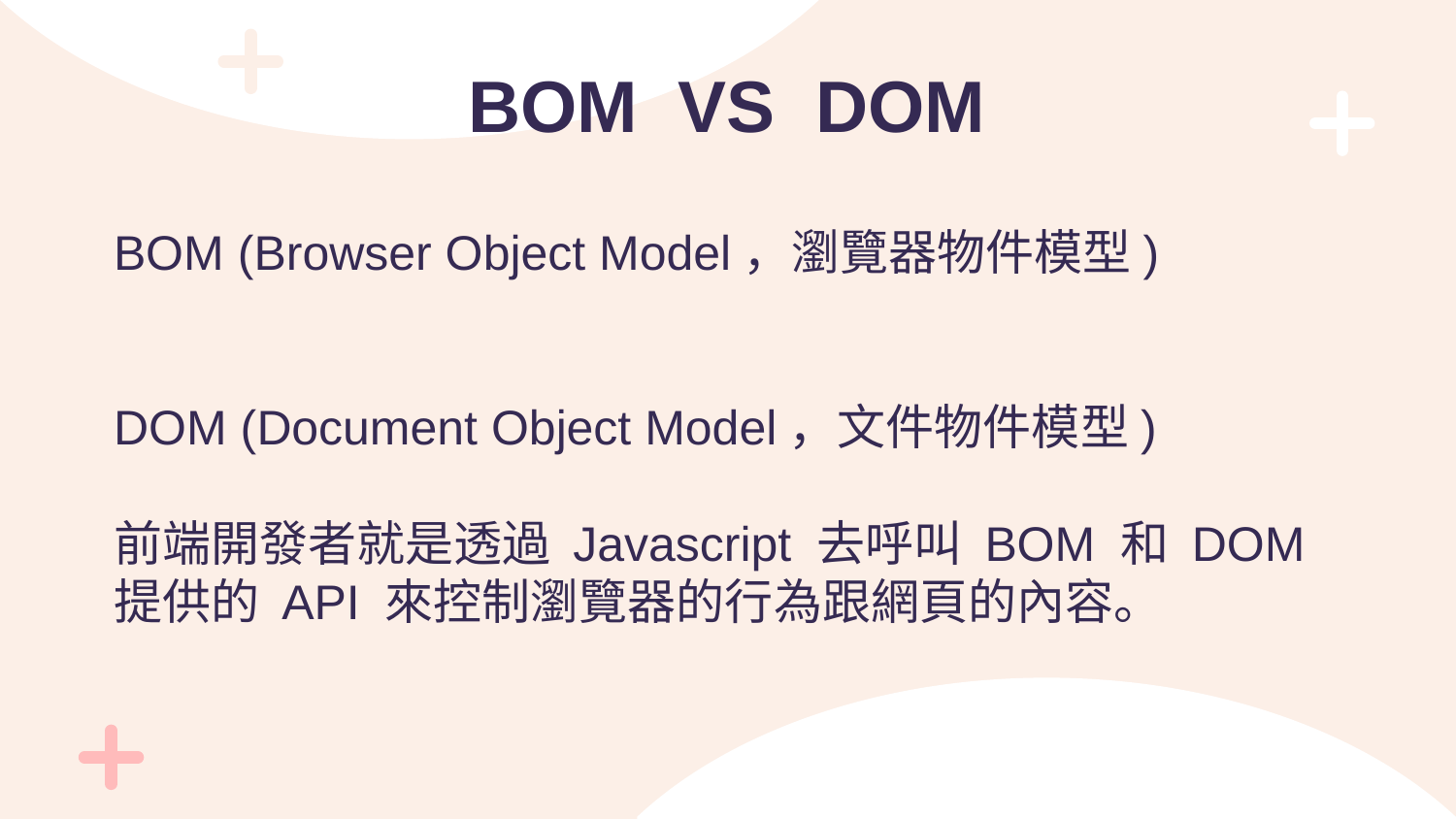

# BOM  VS  DOM

BOM (Browser Object Model，瀏覽器物件模型)

DOM (Document Object Model，文件物件模型)

前端開發者就是透過 Javascript 去呼叫 BOM 和 DOM 提供的 API 來控制瀏覽器的行為跟網頁的內容。